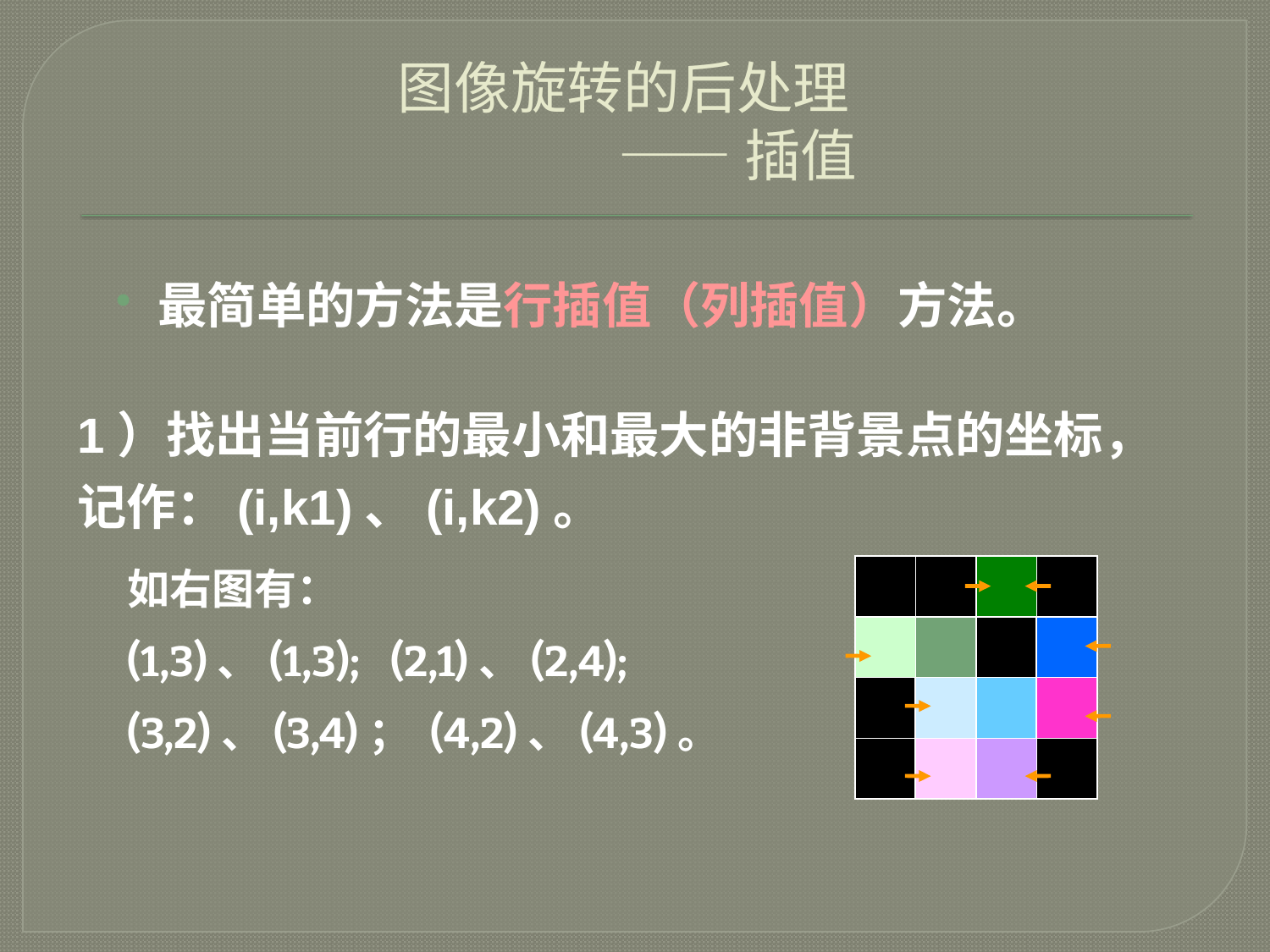

# 图像旋转的后处理 —— 插值
最简单的方法是行插值（列插值）方法。
1）找出当前行的最小和最大的非背景点的坐标，记作：(i,k1)、(i,k2)。
如右图有：
(1,3)、(1,3);    (2,1)、(2,4);
(3,2)、(3,4)； (4,2)、(4,3)。